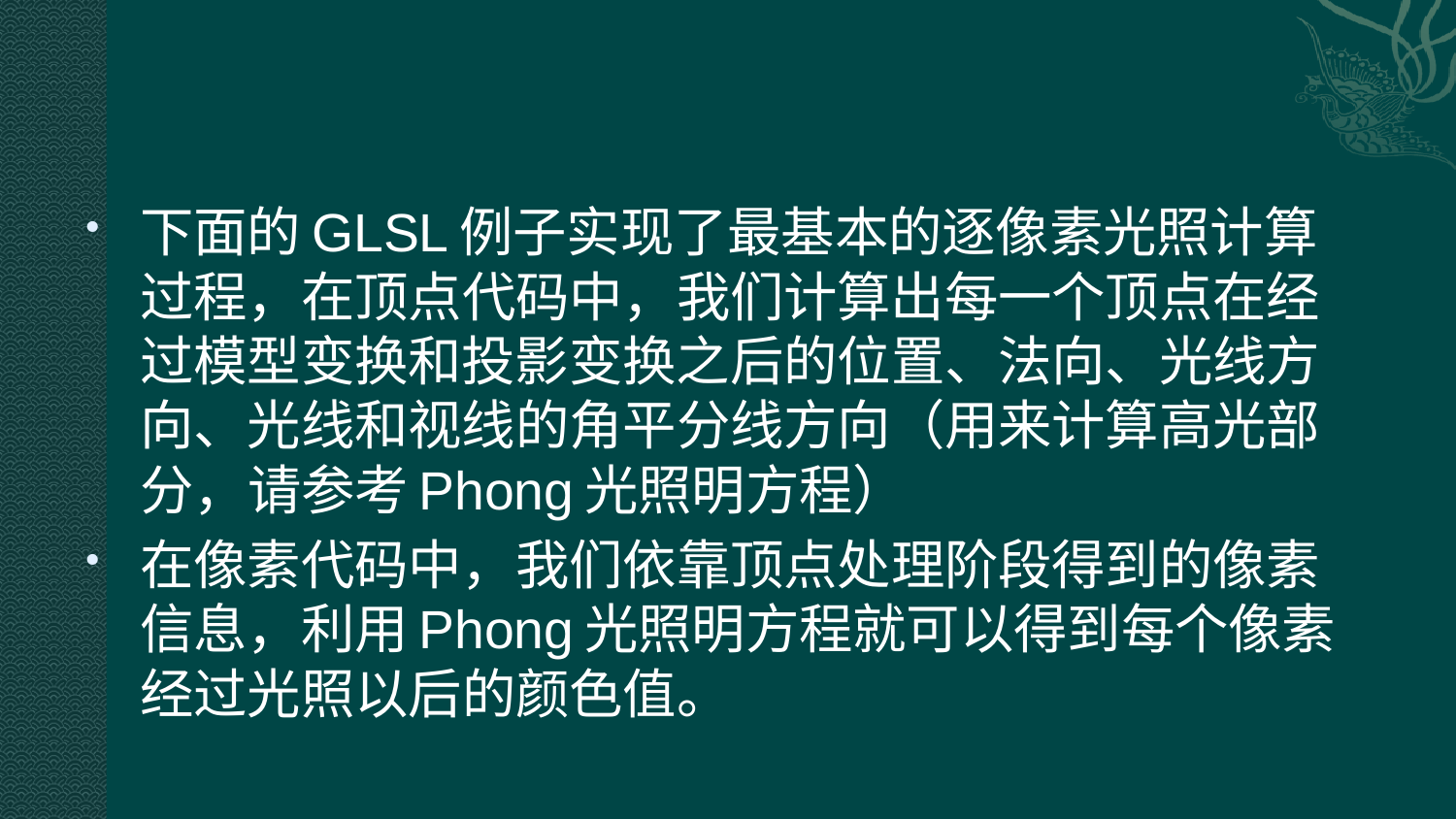

#
下面的GLSL例子实现了最基本的逐像素光照计算过程，在顶点代码中，我们计算出每一个顶点在经过模型变换和投影变换之后的位置、法向、光线方向、光线和视线的角平分线方向（用来计算高光部分，请参考Phong光照明方程）
在像素代码中，我们依靠顶点处理阶段得到的像素信息，利用Phong光照明方程就可以得到每个像素经过光照以后的颜色值。